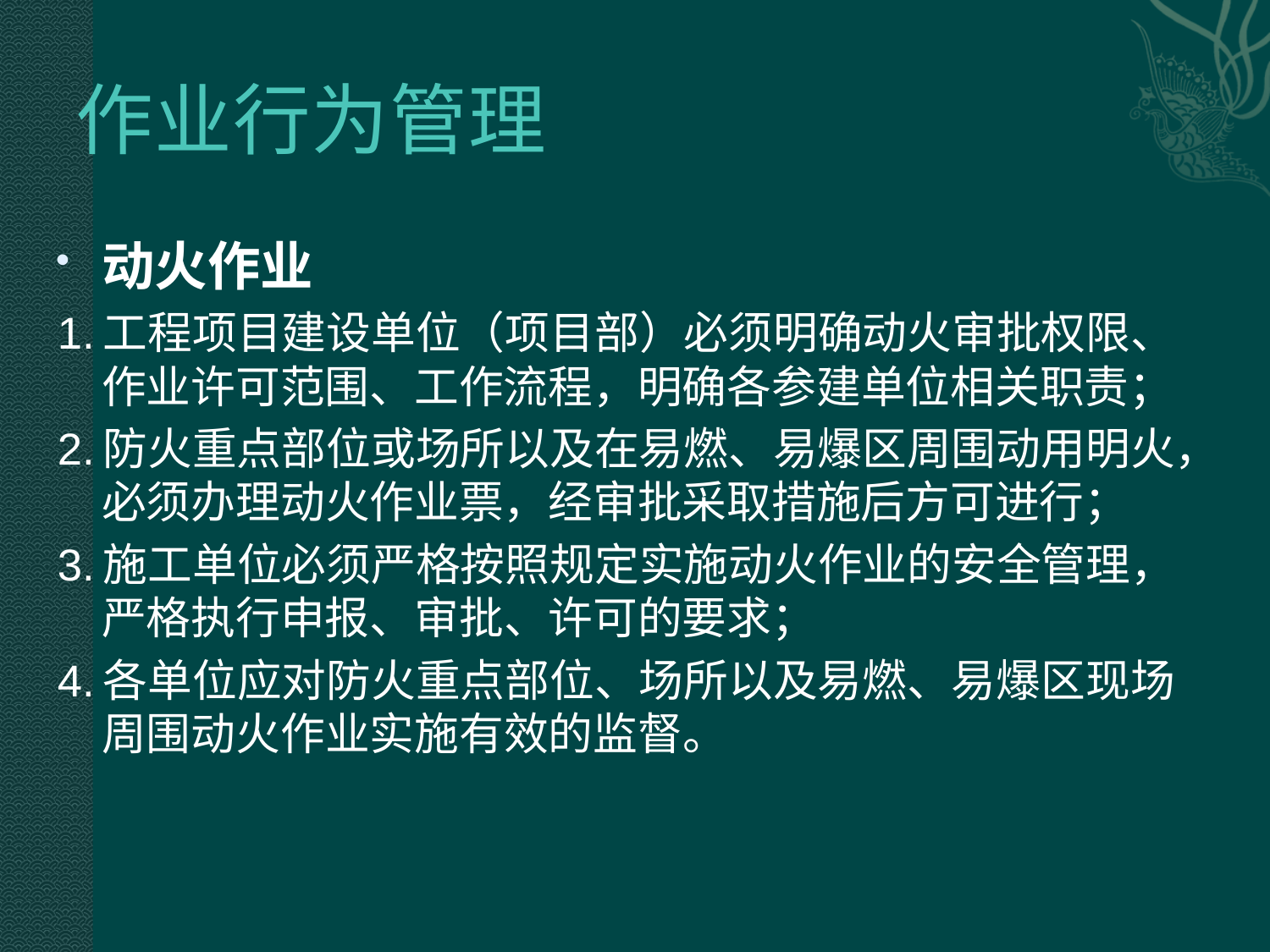

# 作业行为管理
动火作业
1.工程项目建设单位（项目部）必须明确动火审批权限、作业许可范围、工作流程，明确各参建单位相关职责；
2.防火重点部位或场所以及在易燃、易爆区周围动用明火，必须办理动火作业票，经审批采取措施后方可进行；
3.施工单位必须严格按照规定实施动火作业的安全管理，严格执行申报、审批、许可的要求；
4.各单位应对防火重点部位、场所以及易燃、易爆区现场周围动火作业实施有效的监督。